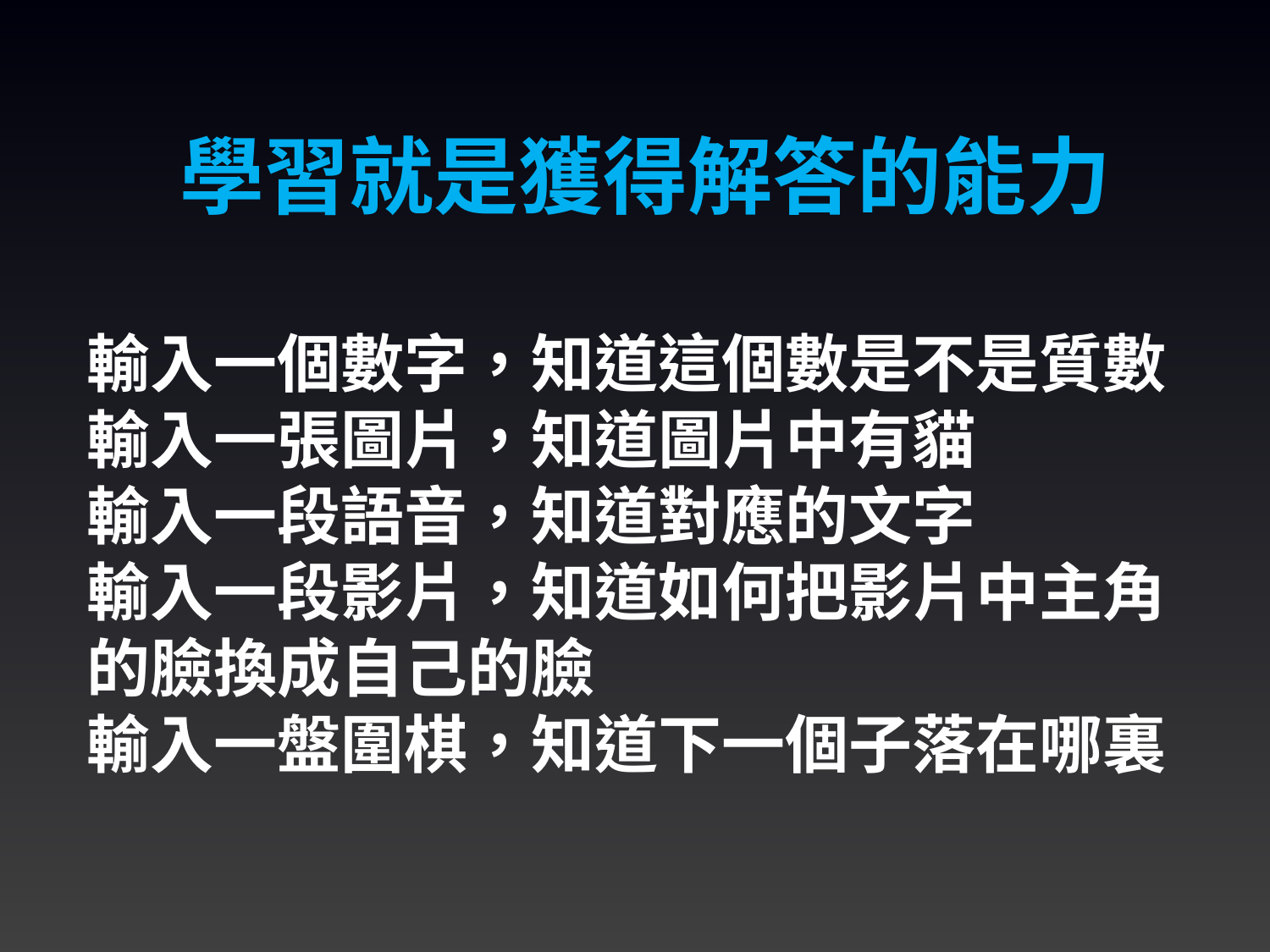

學習就是獲得解答的能力
輸入一個數字，知道這個數是不是質數
輸入一張圖片，知道圖片中有貓
輸入一段語音，知道對應的文字
輸入一段影片，知道如何把影片中主角的臉換成自己的臉
輸入一盤圍棋，知道下一個子落在哪裏